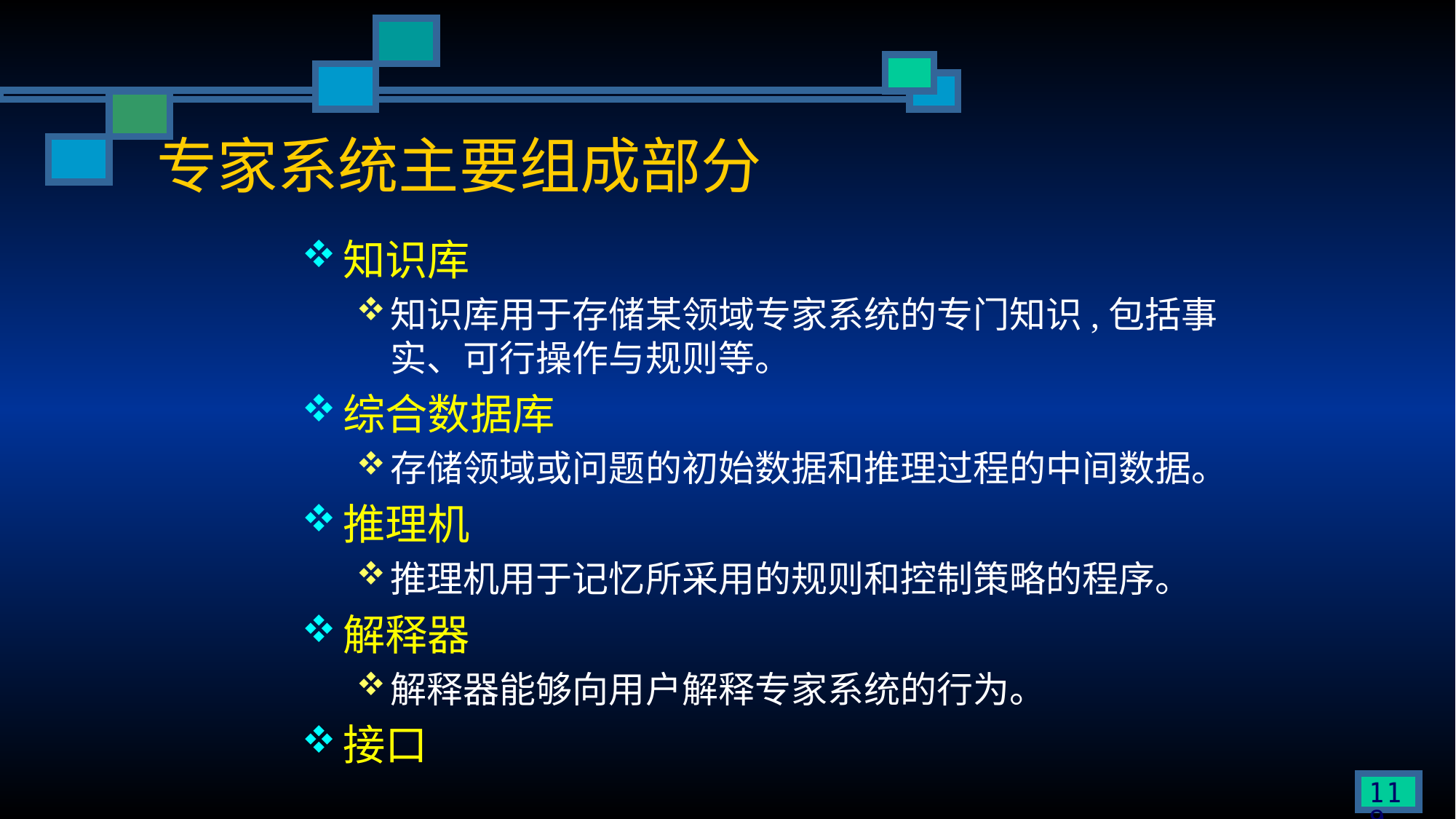

# 专家系统主要组成部分
知识库
知识库用于存储某领域专家系统的专门知识,包括事实、可行操作与规则等。
综合数据库
存储领域或问题的初始数据和推理过程的中间数据。
推理机
推理机用于记忆所采用的规则和控制策略的程序。
解释器
解释器能够向用户解释专家系统的行为。
接口
119